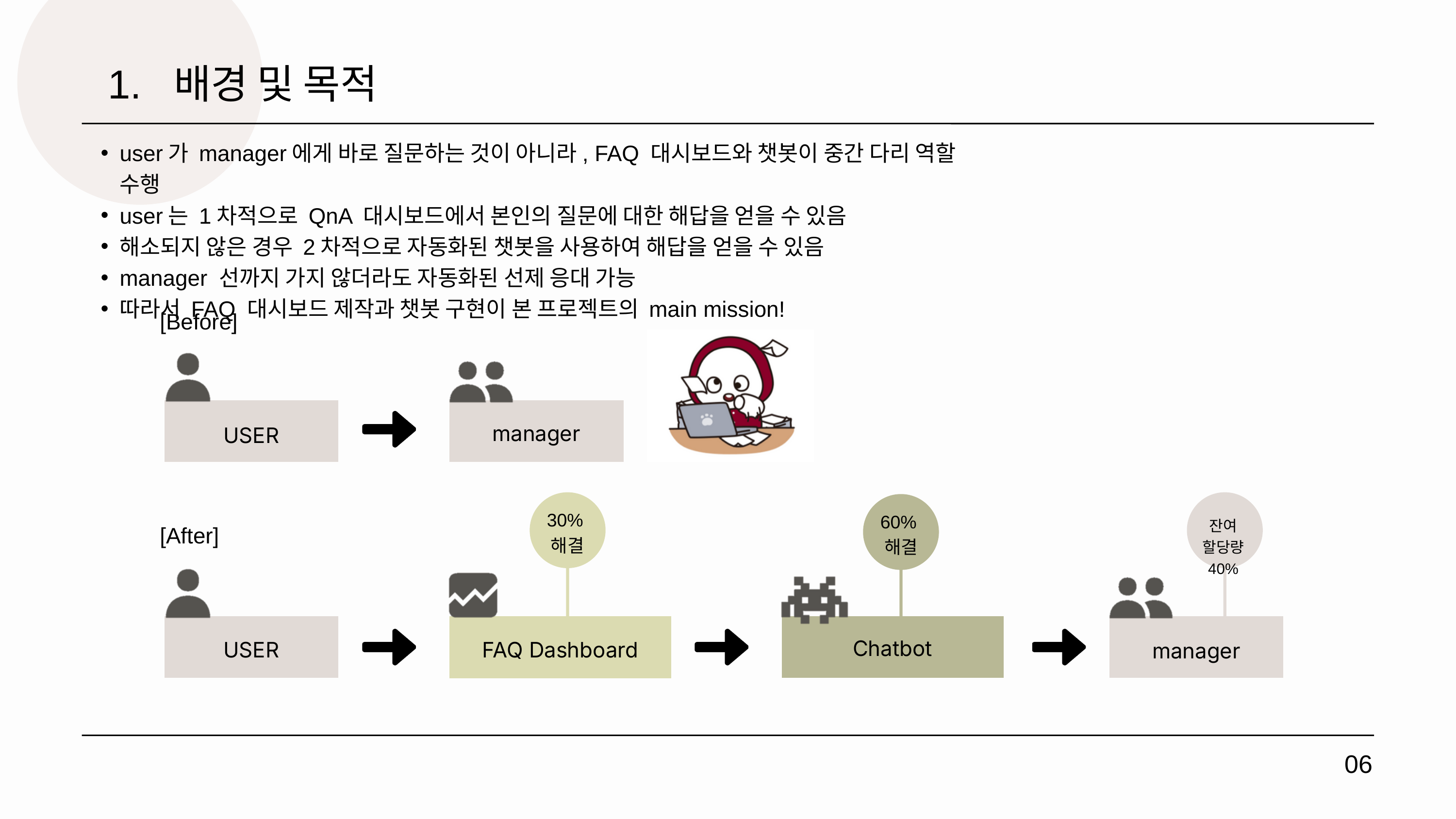

1.  배경 및 목적

user가 manager에게 바로 질문하는 것이 아니라, FAQ 대시보드와 챗봇이 중간 다리 역할 수행
user는 1차적으로 QnA 대시보드에서 본인의 질문에 대한 해답을 얻을 수 있음
해소되지 않은 경우 2차적으로 자동화된 챗봇을 사용하여 해답을 얻을 수 있음
manager 선까지 가지 않더라도 자동화된 선제 응대 가능
따라서 FAQ 대시보드 제작과 챗봇 구현이 본 프로젝트의 main mission!
[Before]

USER

manager

30%
해결
60%
해결
잔여 할당량
40%
[After]

Chatbot

USER

manager

FAQ Dashboard

06